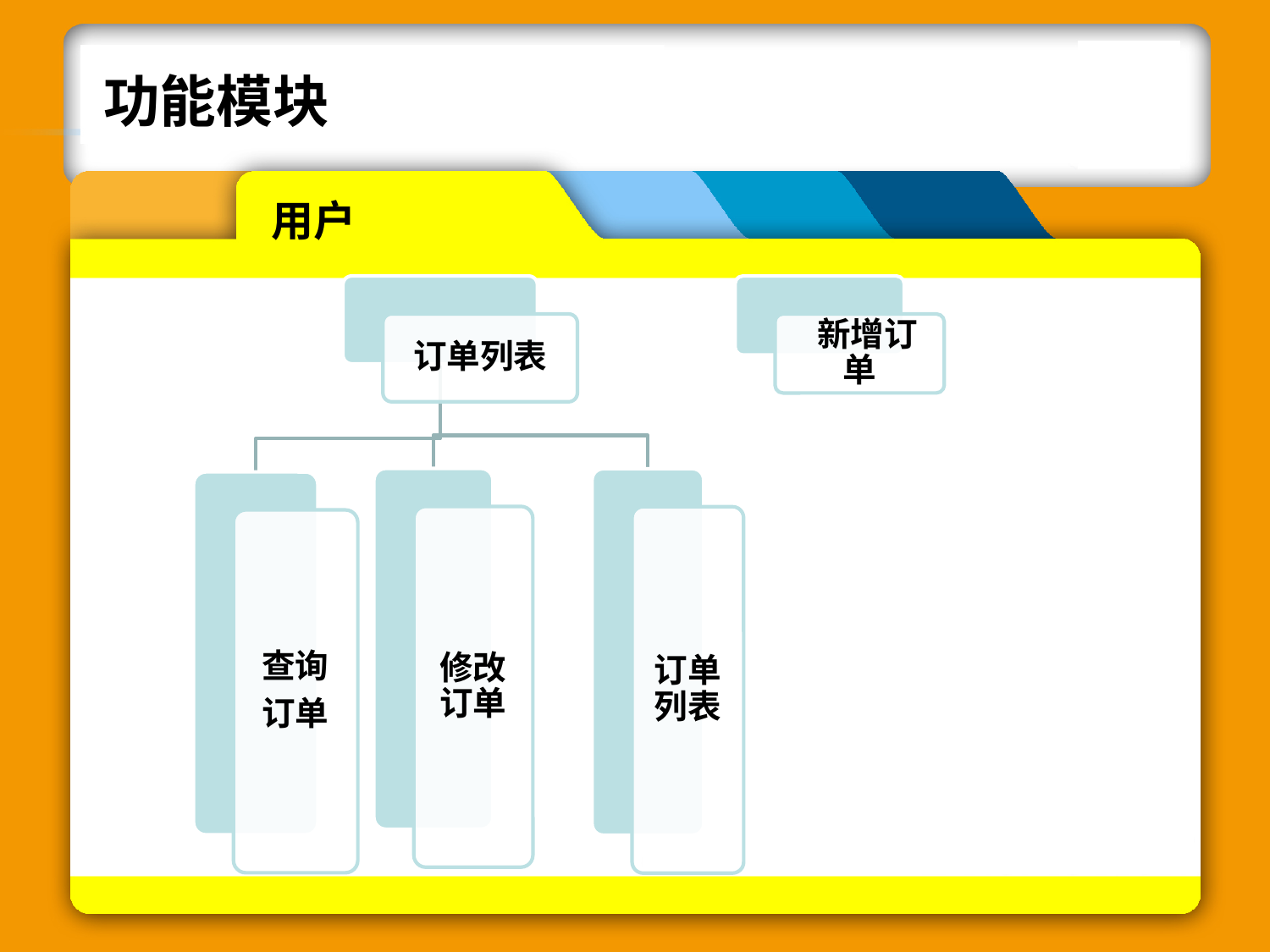

功能模块
用户
订单列表
查询
订单
修改订单
订单列表
 新增订单